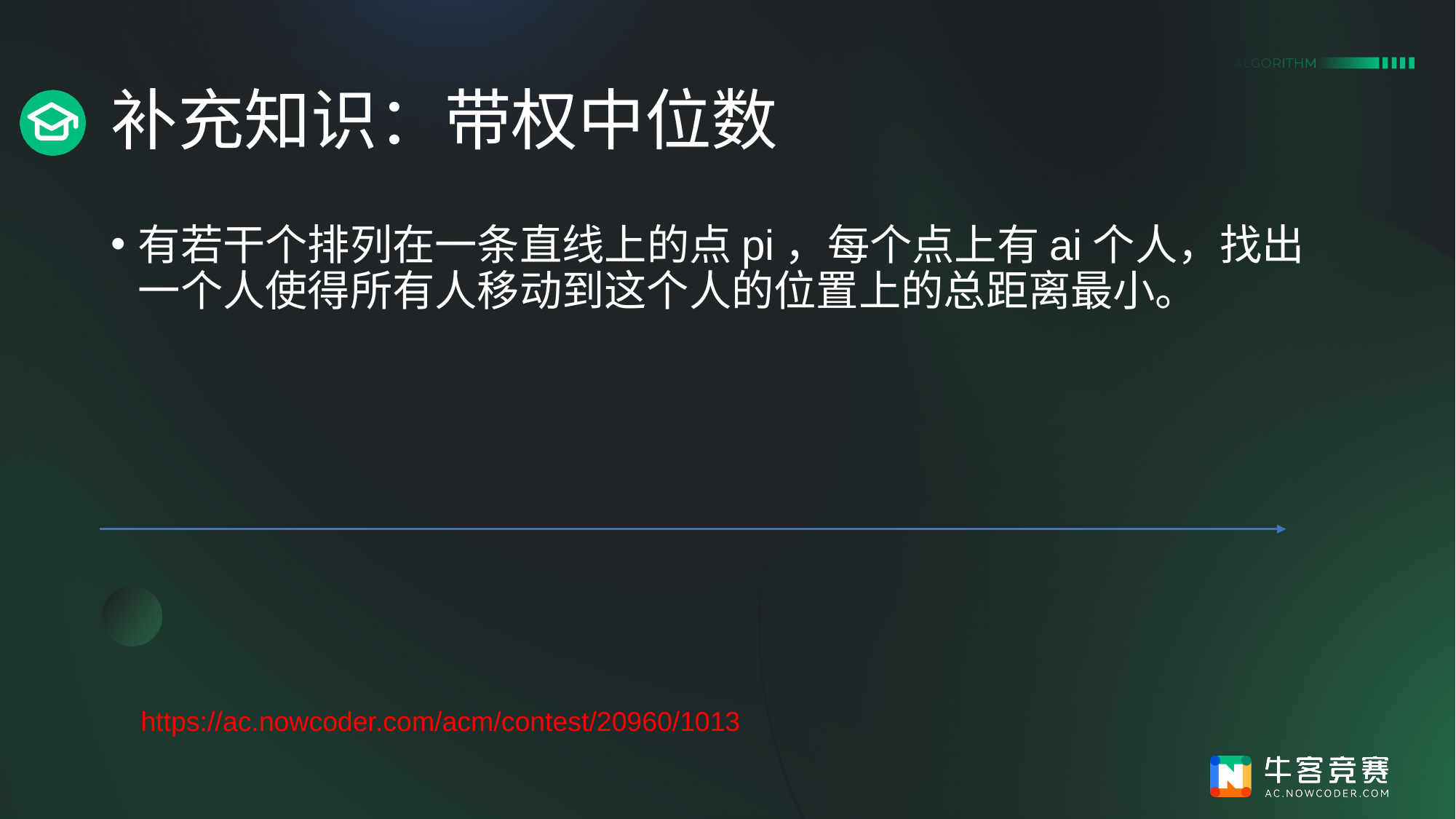

# 补充知识：带权中位数
有若干个排列在一条直线上的点pi，每个点上有ai个人，找出一个人使得所有人移动到这个人的位置上的总距离最小。

https://ac.nowcoder.com/acm/contest/20960/1013